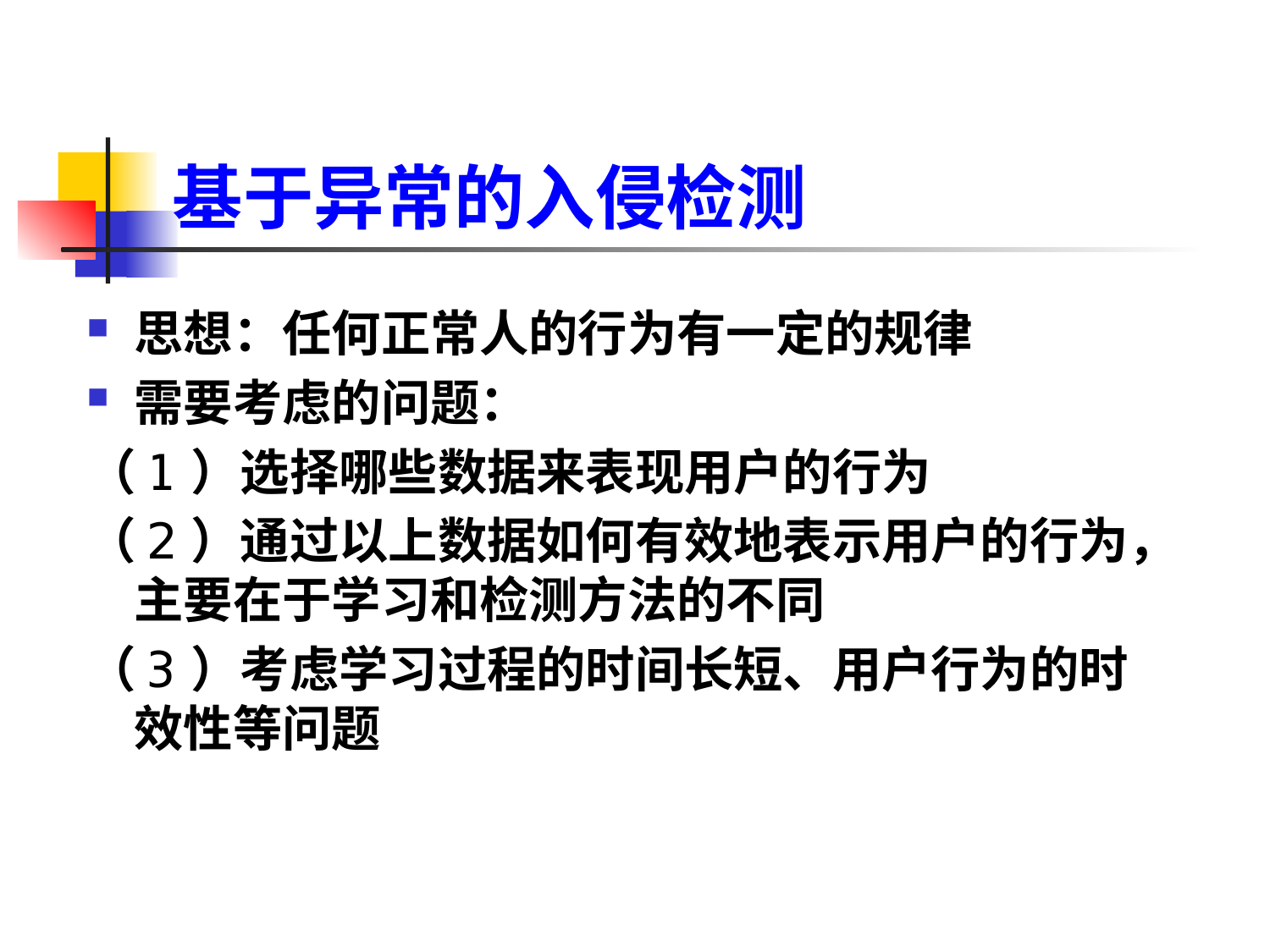

# 基于异常的入侵检测
思想：任何正常人的行为有一定的规律
需要考虑的问题：
（1）选择哪些数据来表现用户的行为
（2）通过以上数据如何有效地表示用户的行为，主要在于学习和检测方法的不同
（3）考虑学习过程的时间长短、用户行为的时效性等问题